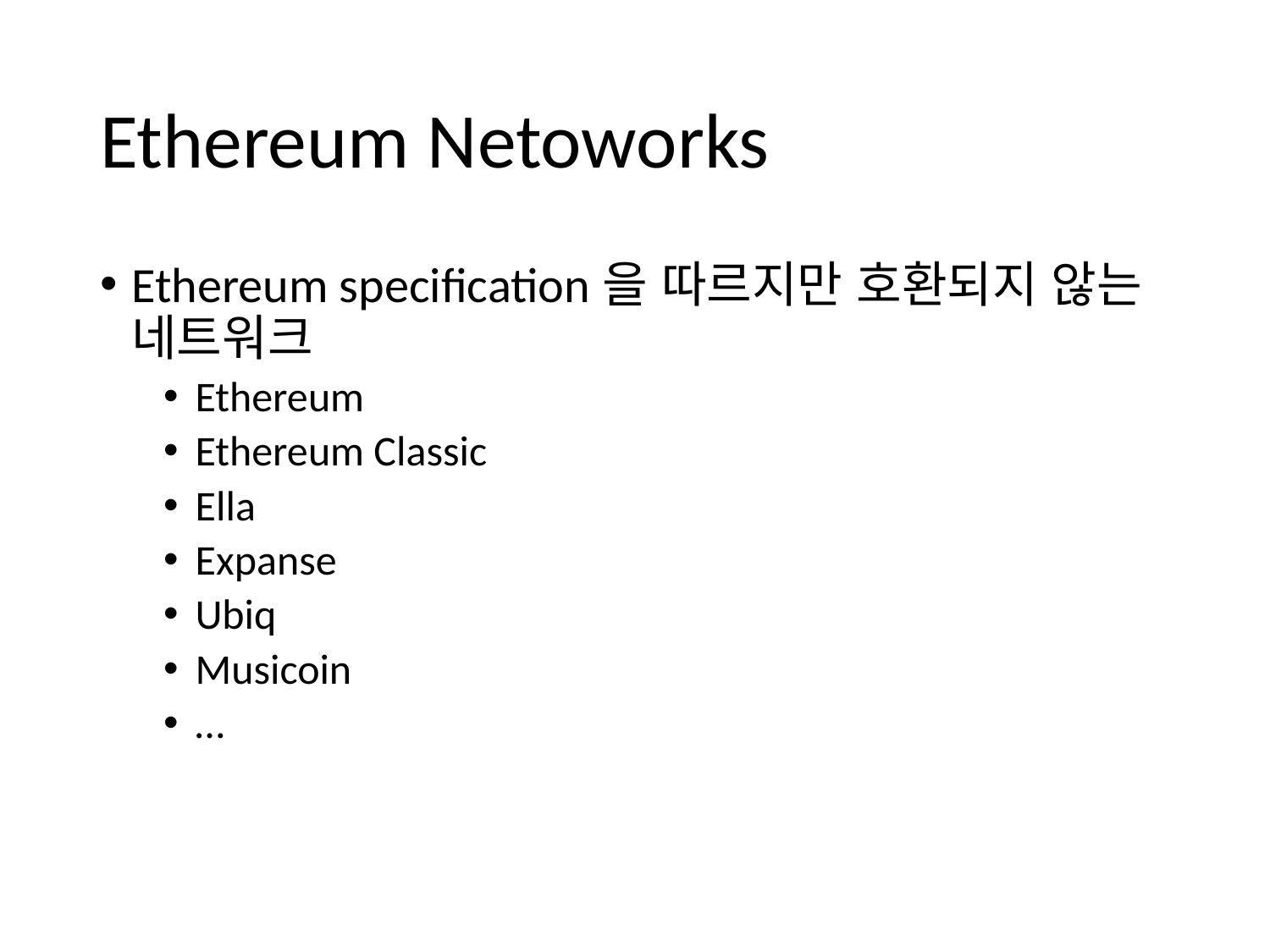

# Ethereum Netoworks
Ethereum specification을 따르지만 호환되지 않는 네트워크
Ethereum
Ethereum Classic
Ella
Expanse
Ubiq
Musicoin
…